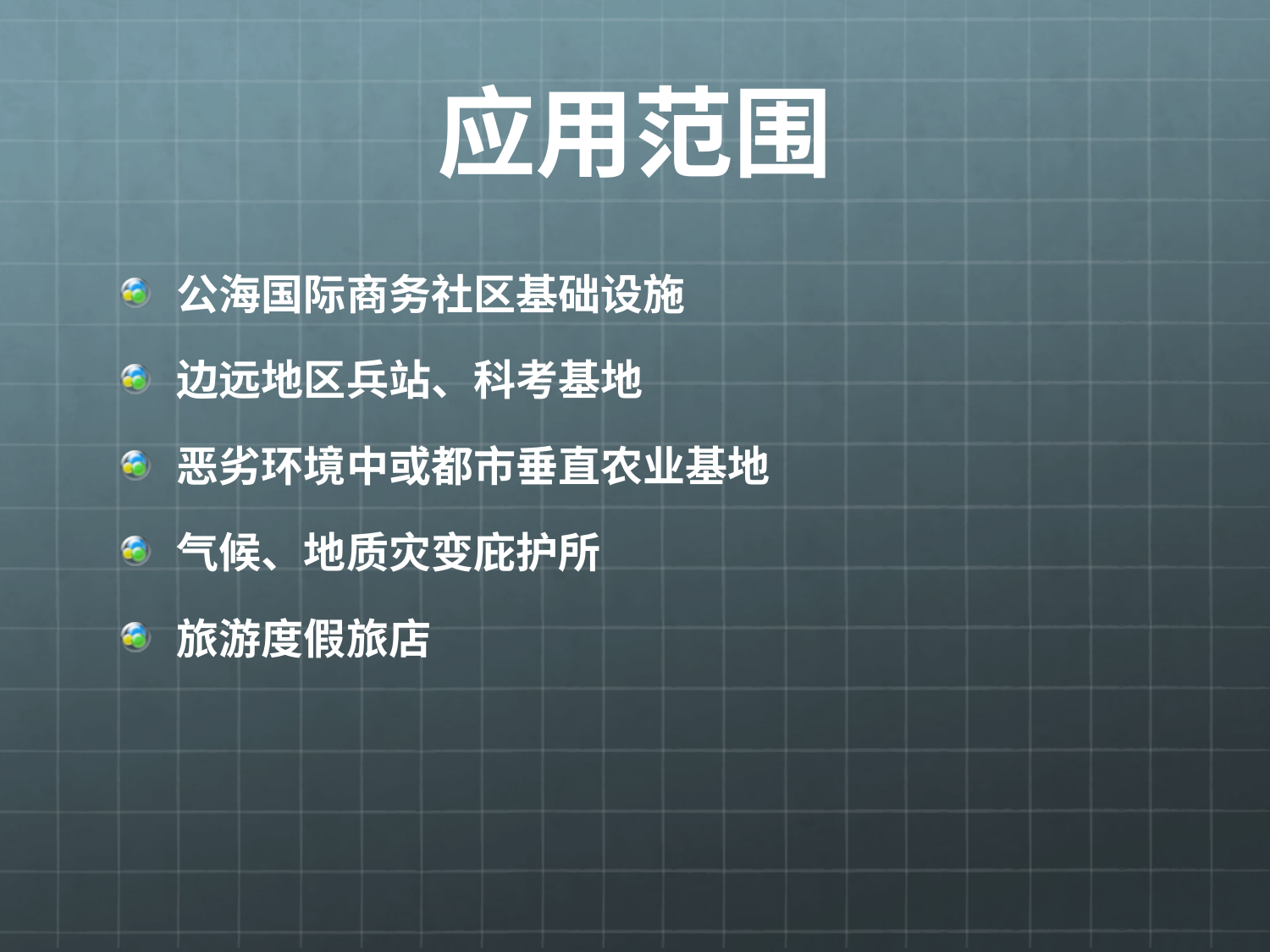

# 应用范围
公海国际商务社区基础设施
边远地区兵站、科考基地
恶劣环境中或都市垂直农业基地
气候、地质灾变庇护所
旅游度假旅店